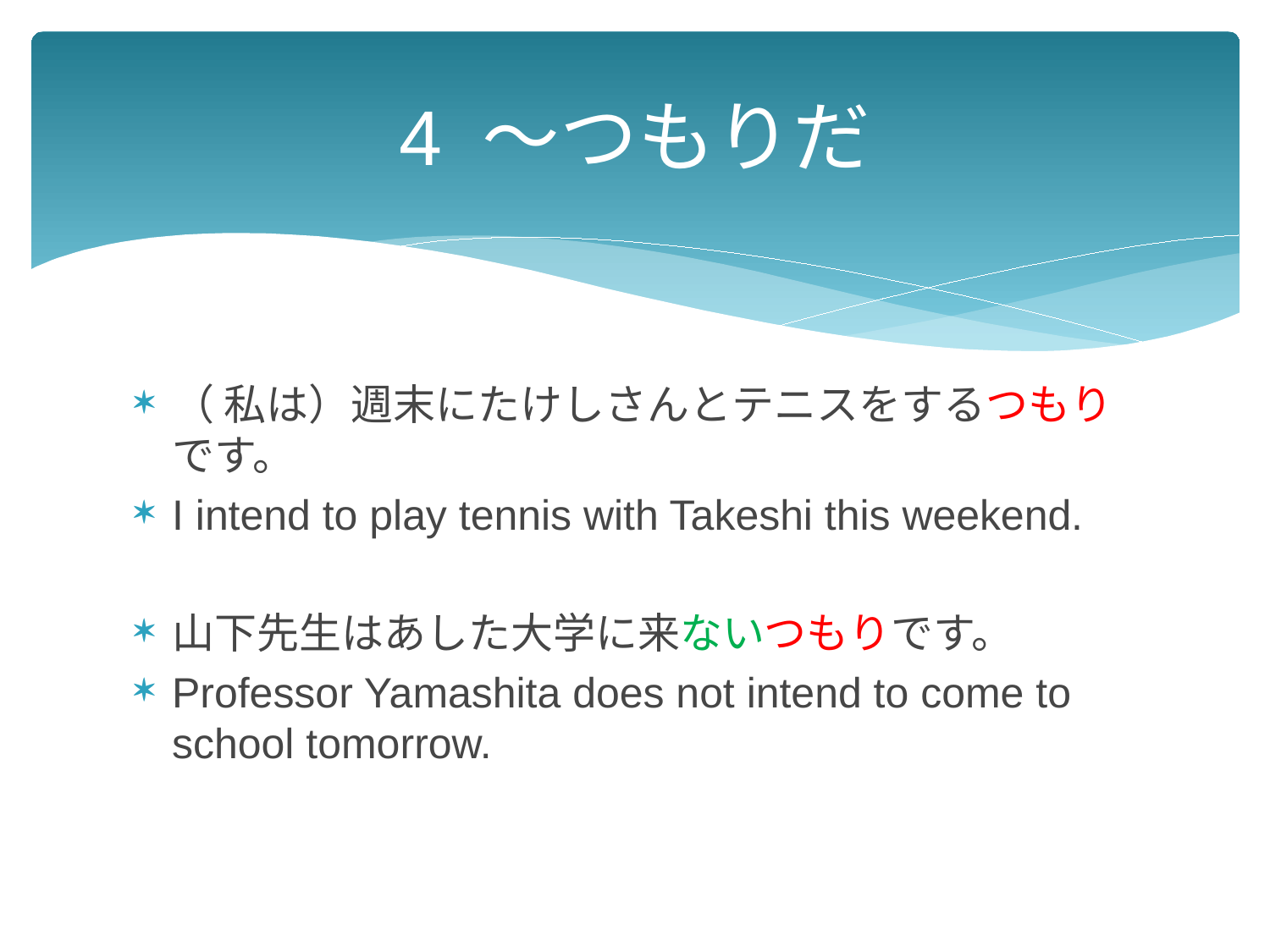

# 4 ～つもりだ
（ 私は）週末にたけしさんとテニスをするつもりです。
I intend to play tennis with Takeshi this weekend.

山下先生はあした大学に来ないつもりです。
Professor Yamashita does not intend to come to school tomorrow.